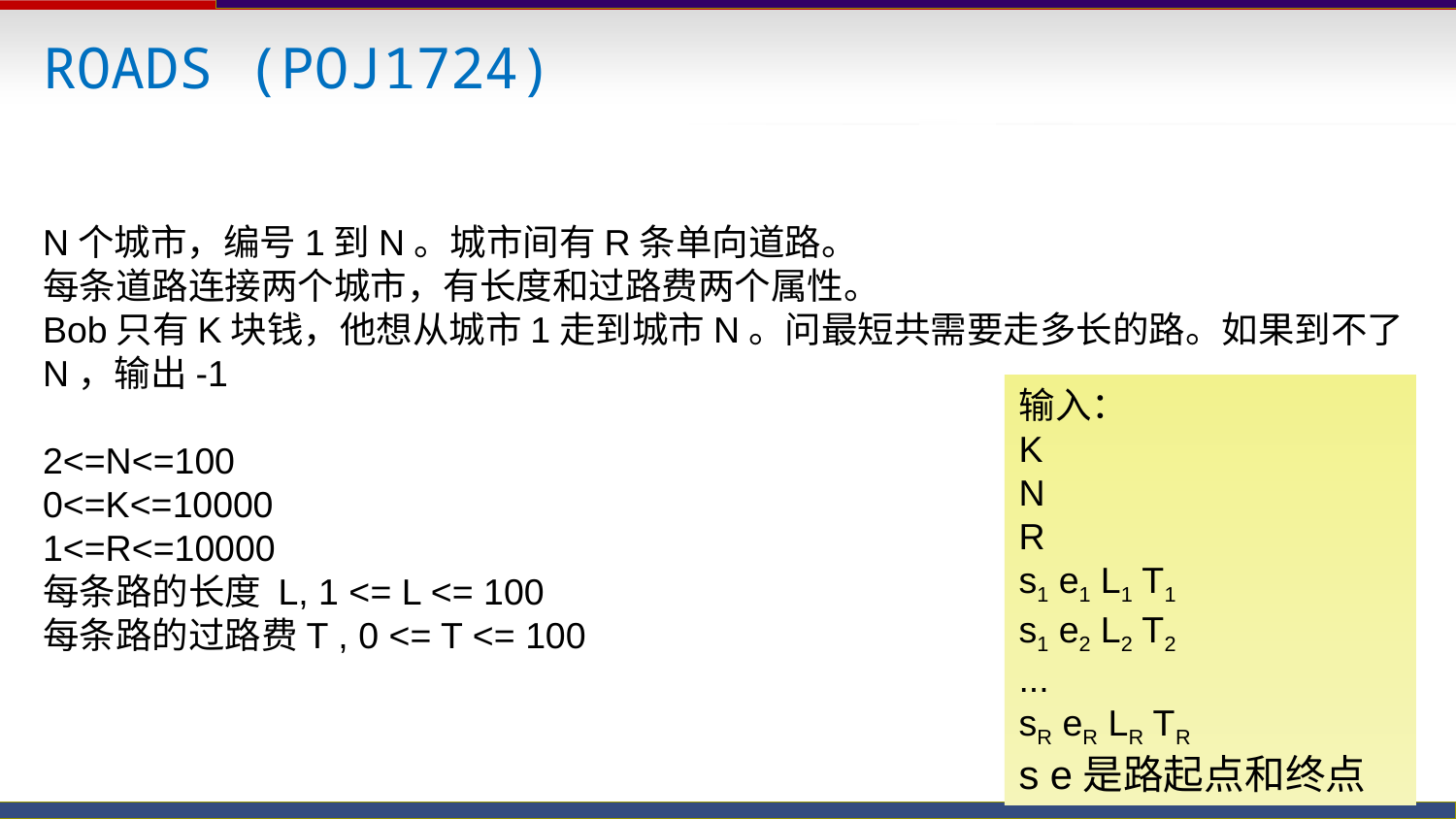

ROADS (POJ1724)

N个城市，编号1到N。城市间有R条单向道路。
每条道路连接两个城市，有长度和过路费两个属性。
Bob只有K块钱，他想从城市1走到城市N。问最短共需要走多长的路。如果到不了N，输出-1

2<=N<=100
0<=K<=10000
1<=R<=10000
每条路的长度 L, 1 <= L <= 100
每条路的过路费T , 0 <= T <= 100

输入：
K
N
R
s1 e1 L1 T1
s1 e2 L2 T2
...
sR eR LR TR
s e是路起点和终点